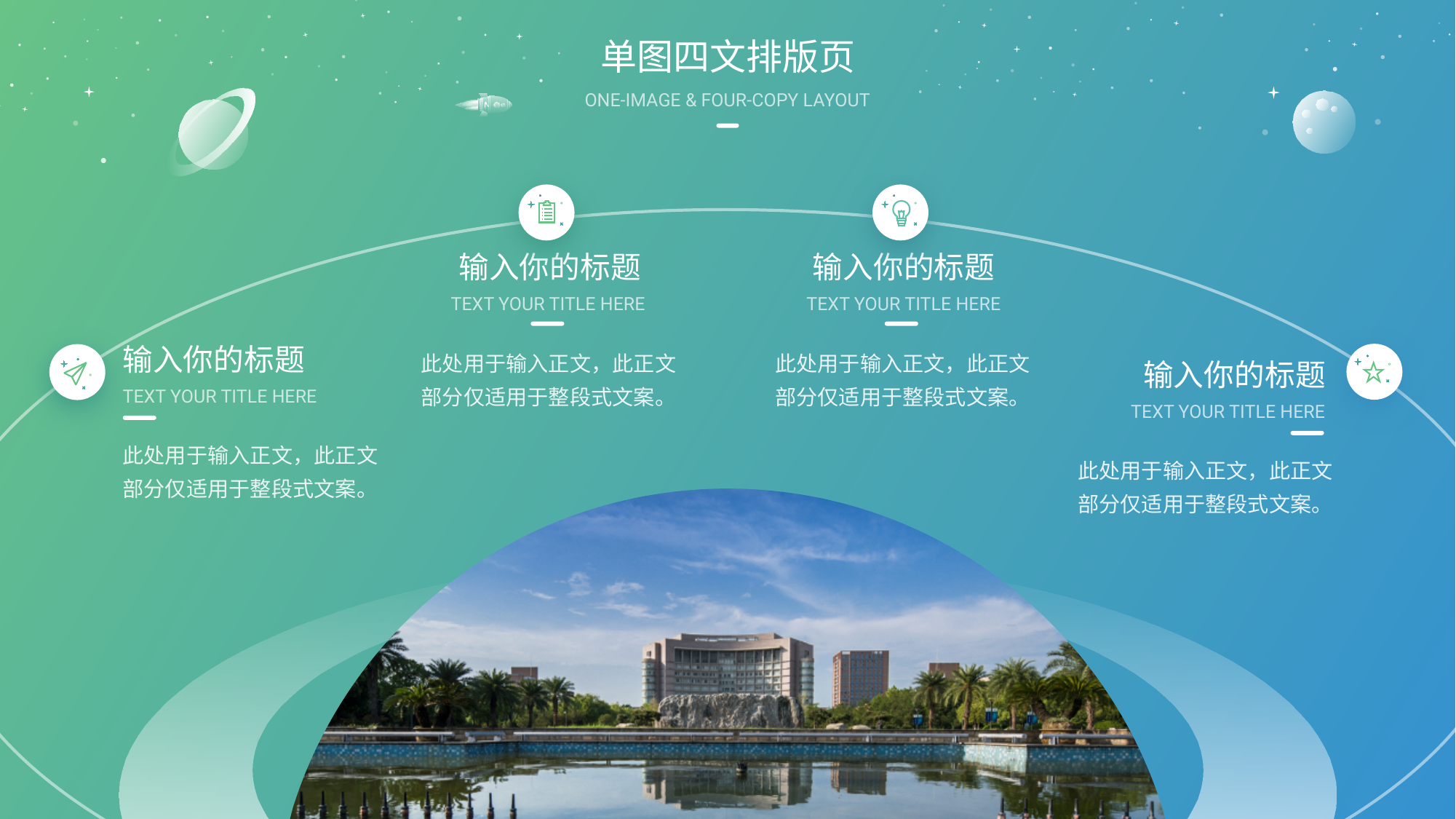

单图四文排版页
ONE-IMAGE & FOUR-COPY LAYOUT

输入你的标题
TEXT YOUR TITLE HERE
此处用于输入正文，此正文部分仅适用于整段式文案。

输入你的标题
TEXT YOUR TITLE HERE

此处用于输入正文，此正文部分仅适用于整段式文案。

输入你的标题
TEXT YOUR TITLE HERE

此处用于输入正文，此正文部分仅适用于整段式文案。

输入你的标题
TEXT YOUR TITLE HERE

此处用于输入正文，此正文部分仅适用于整段式文案。